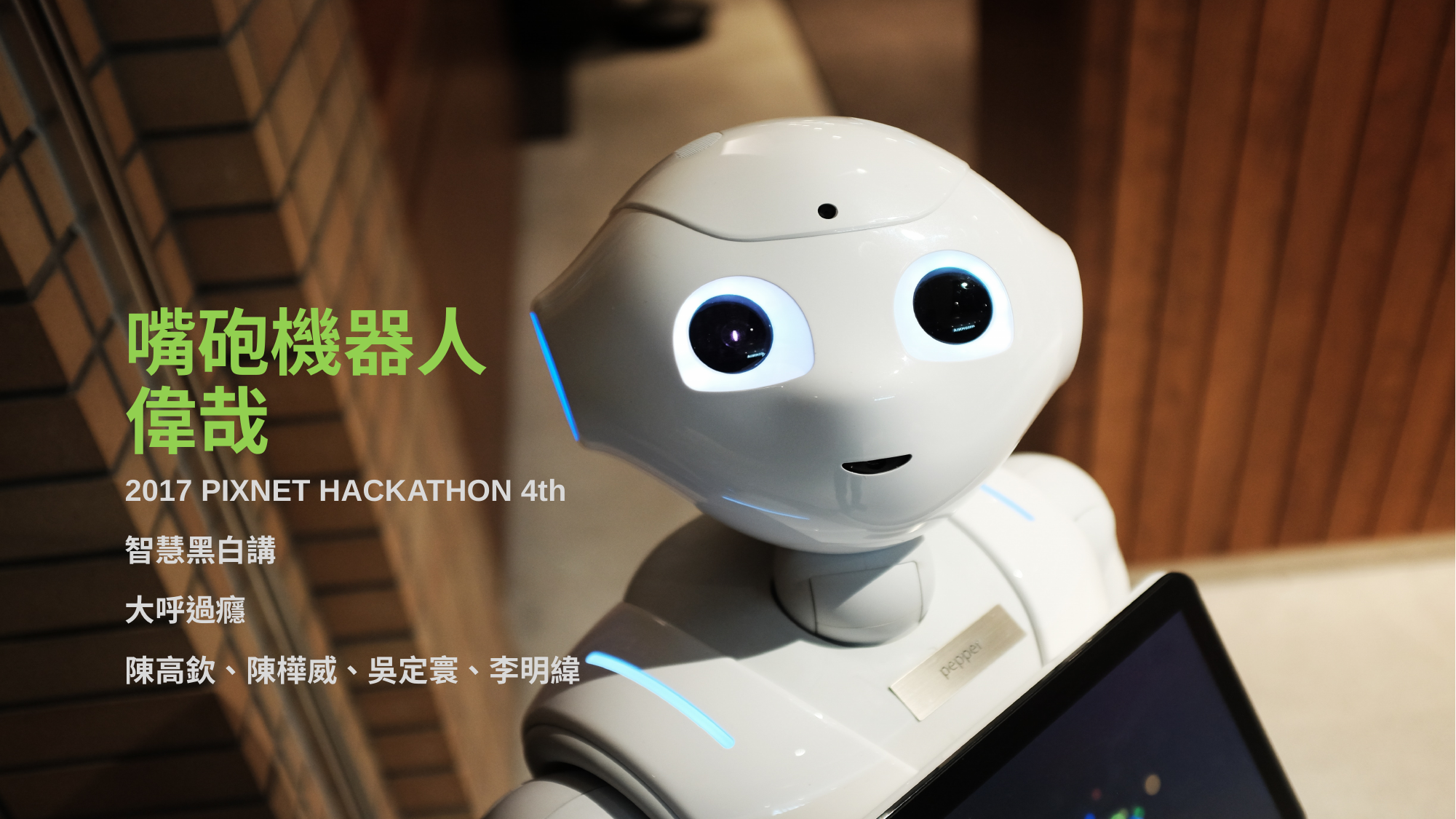

嘴砲機器人
偉哉
2017 PIXNET HACKATHON 4th
智慧黑白講
大呼過癮
陳高欽、陳樺威、吳定寰、李明緯